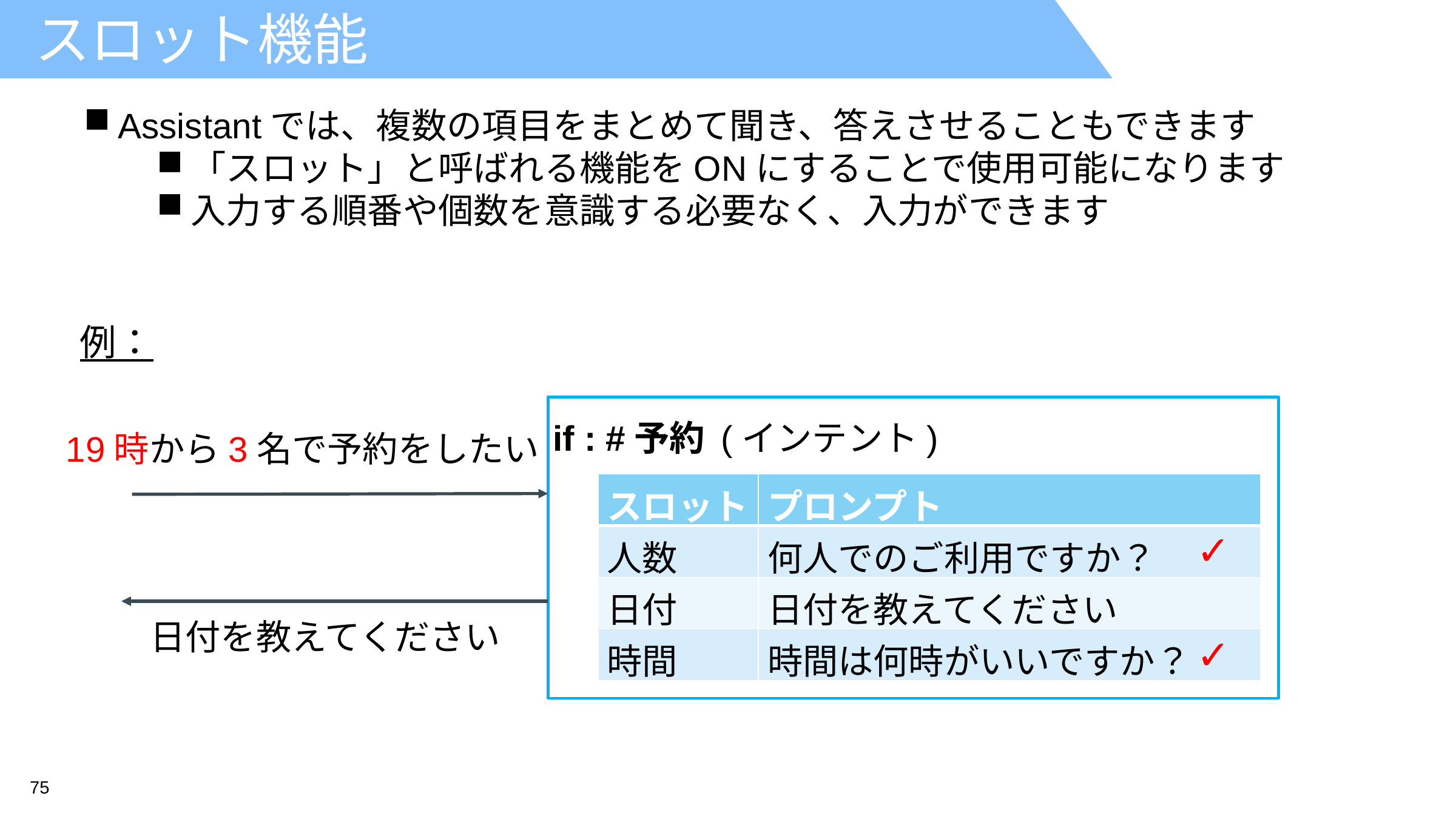

# スロット機能
Assistantでは、複数の項目をまとめて聞き、答えさせることもできます
「スロット」と呼ばれる機能をONにすることで使用可能になります
入力する順番や個数を意識する必要なく、入力ができます
例：

if : #予約 (インテント)
19時から3名で予約をしたい
| スロット | プロンプト |
| --- | --- |
| 人数 | 何人でのご利用ですか？ |
| 日付 | 日付を教えてください |
| 時間 | 時間は何時がいいですか？ |
✓
日付を教えてください
✓